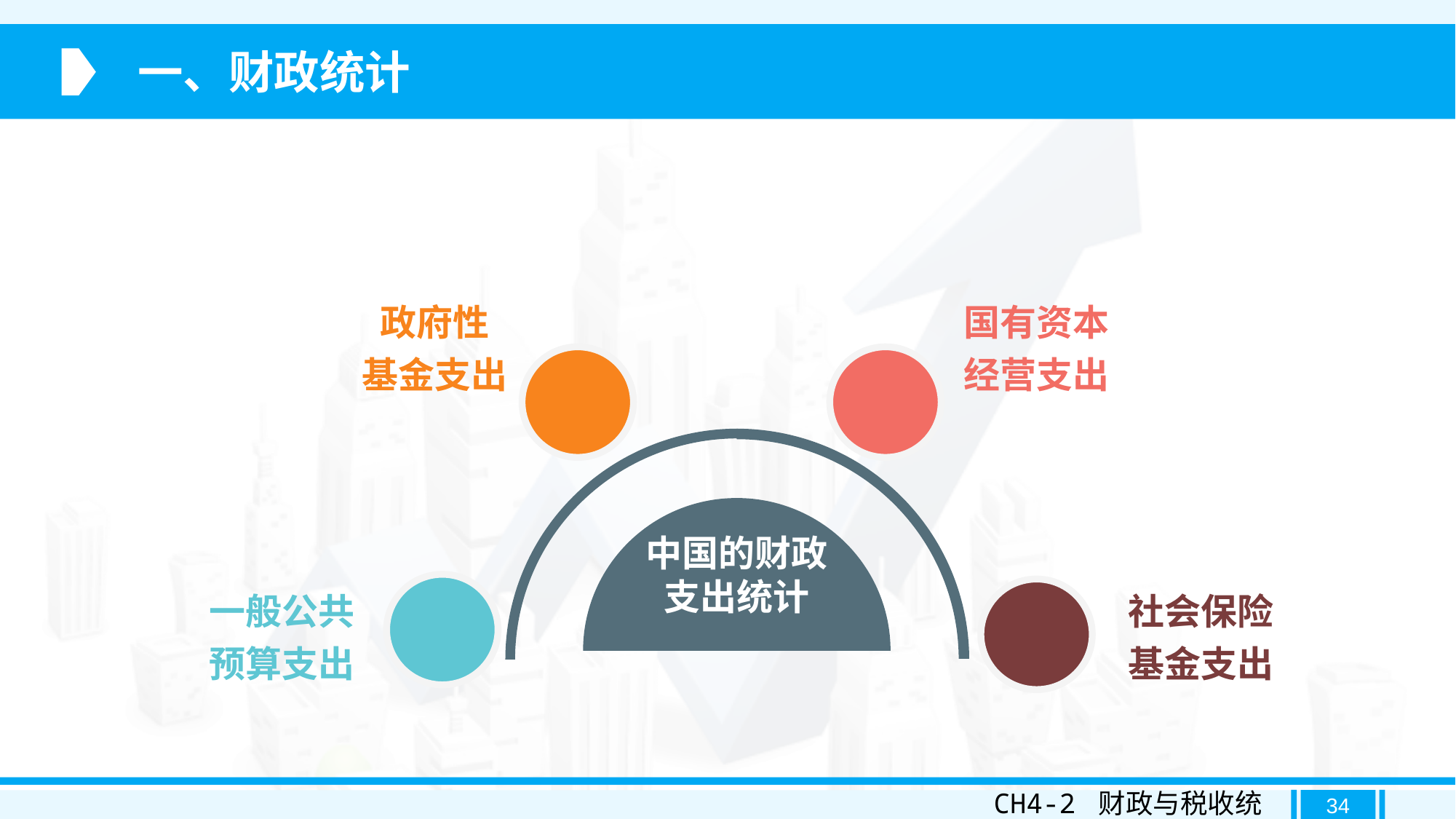

一、财政统计

政府性
基金支出

国有资本经营支出

中国的财政
支出统计
一般公共
预算支出

社会保险
基金支出

CH4-2 财政与税收统计
34